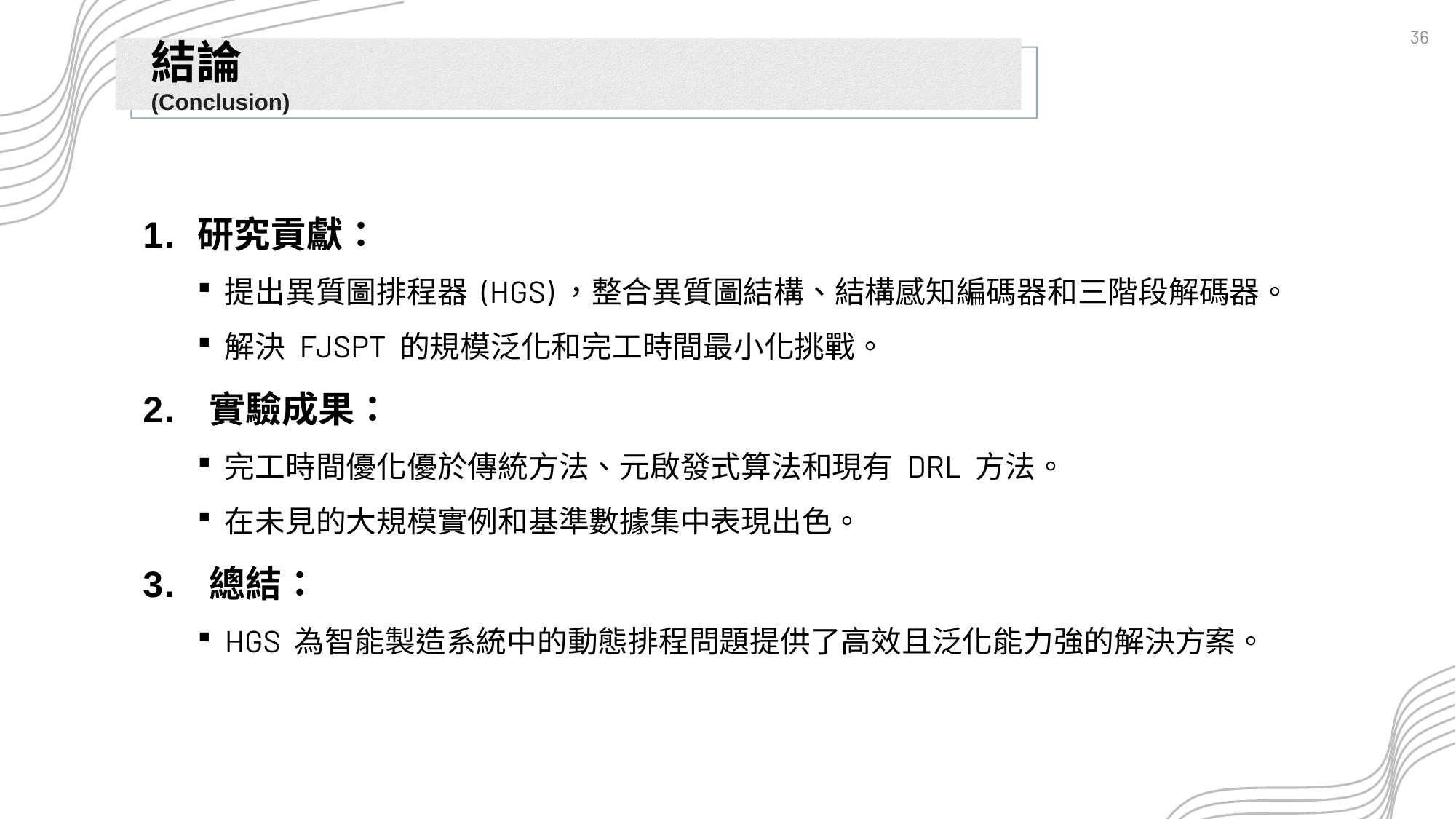

36
結論
(Conclusion)

研究貢獻：
提出異質圖排程器 (HGS)，整合異質圖結構、結構感知編碼器和三階段解碼器。
解決 FJSPT 的規模泛化和完工時間最小化挑戰。
   實驗成果：
完工時間優化優於傳統方法、元啟發式算法和現有 DRL 方法。
在未見的大規模實例和基準數據集中表現出色。
   總結：
HGS 為智能製造系統中的動態排程問題提供了高效且泛化能力強的解決方案。